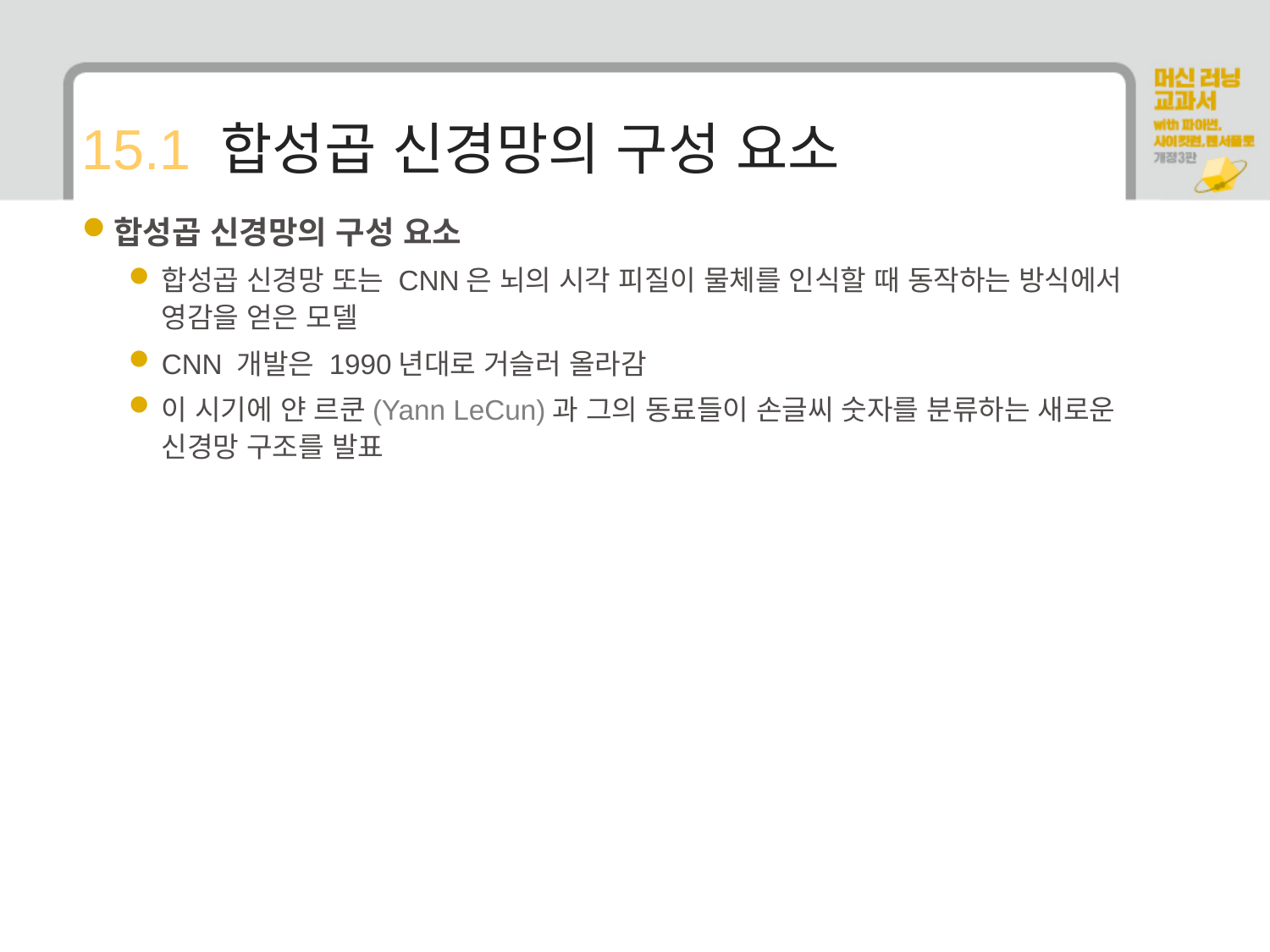

# 15.1 합성곱 신경망의 구성 요소
합성곱 신경망의 구성 요소
합성곱 신경망 또는 CNN은 뇌의 시각 피질이 물체를 인식할 때 동작하는 방식에서 영감을 얻은 모델
CNN 개발은 1990년대로 거슬러 올라감
이 시기에 얀 르쿤(Yann LeCun)과 그의 동료들이 손글씨 숫자를 분류하는 새로운 신경망 구조를 발표